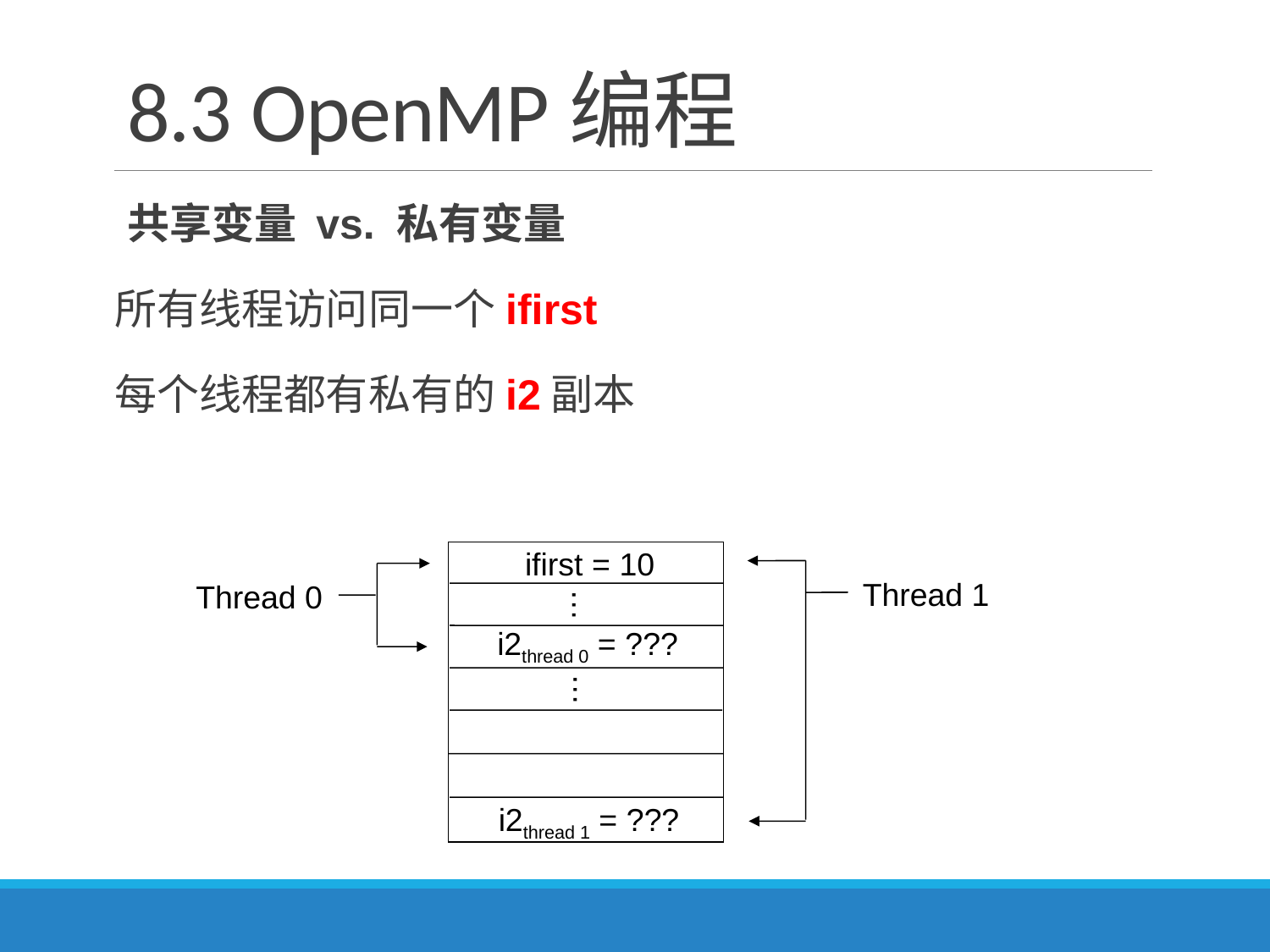

# 8.3 OpenMP编程
共享变量 vs. 私有变量
所有线程访问同一个ifirst
每个线程都有私有的i2副本
ifirst = 10

Thread 1
Thread 0
…

i2thread 0 = ???

…

i2thread 1 = ???

61